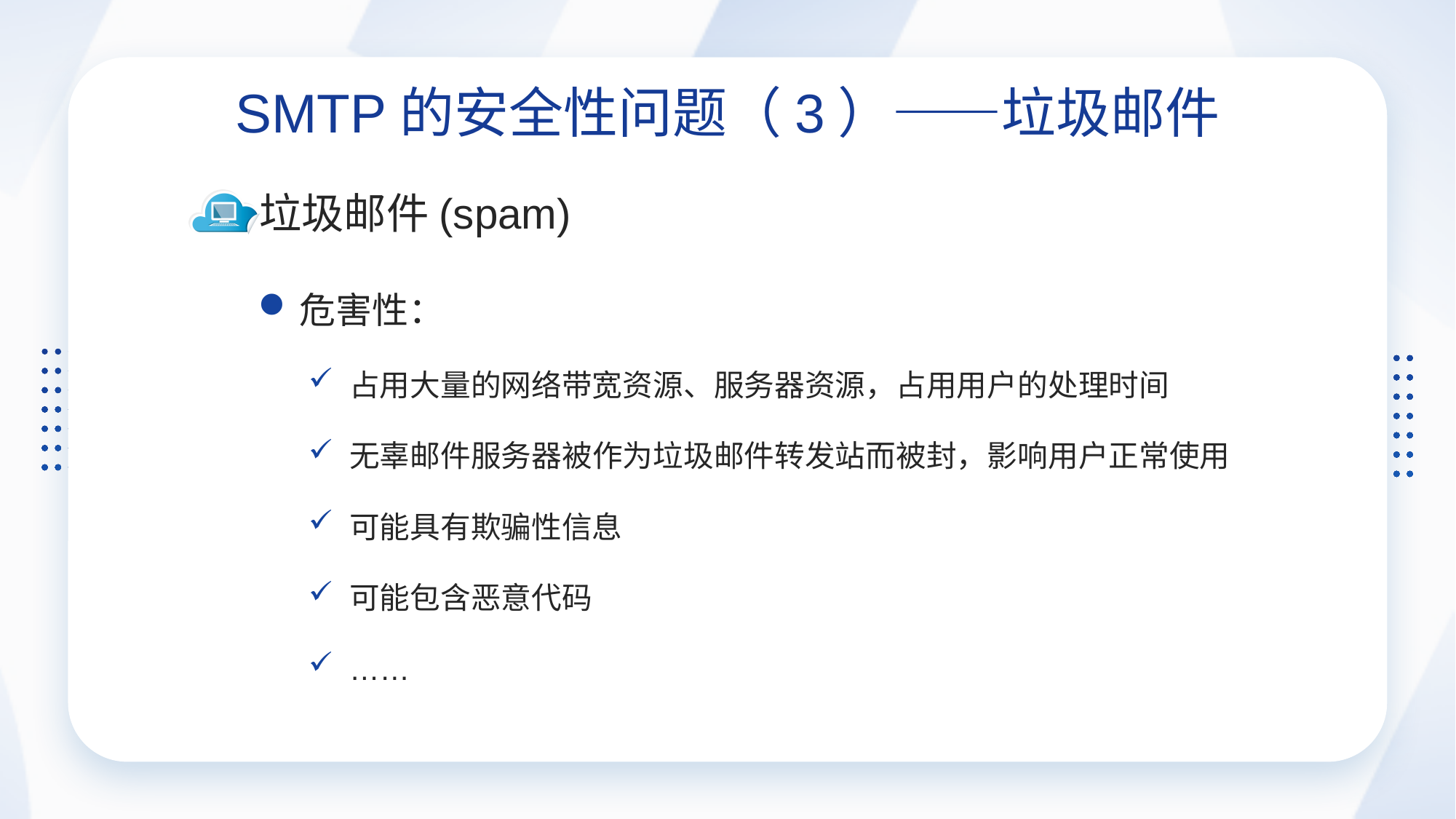

SMTP的安全性问题（3）——垃圾邮件
垃圾邮件(spam)
危害性：
占用大量的网络带宽资源、服务器资源，占用用户的处理时间
无辜邮件服务器被作为垃圾邮件转发站而被封，影响用户正常使用
可能具有欺骗性信息
可能包含恶意代码
……